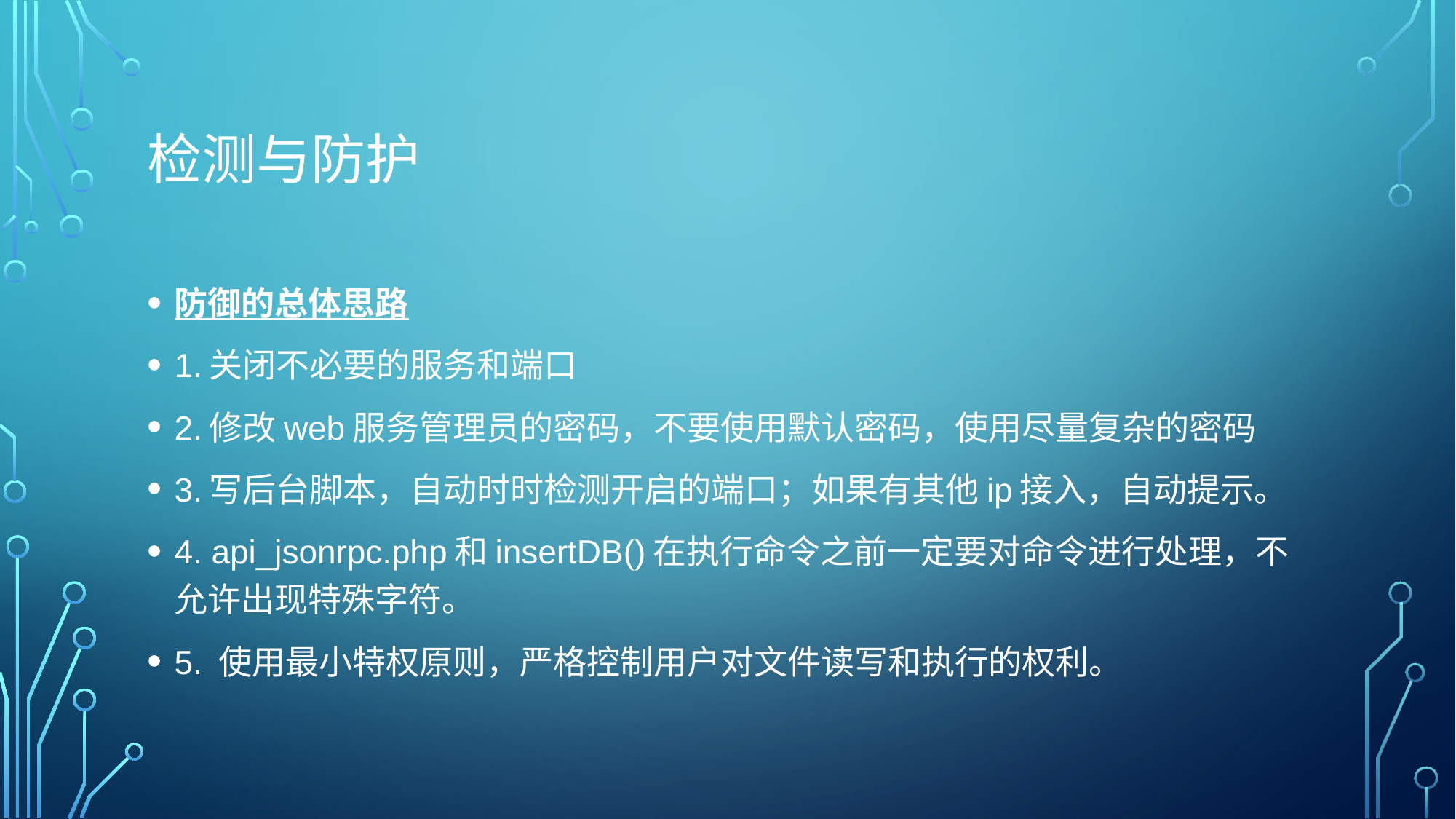

# 检测与防护
防御的总体思路
1.关闭不必要的服务和端口
2.修改web服务管理员的密码，不要使用默认密码，使用尽量复杂的密码
3.写后台脚本，自动时时检测开启的端口；如果有其他ip接入，自动提示。
4. api_jsonrpc.php和insertDB()在执行命令之前一定要对命令进行处理，不允许出现特殊字符。
5. 使用最小特权原则，严格控制用户对文件读写和执行的权利。